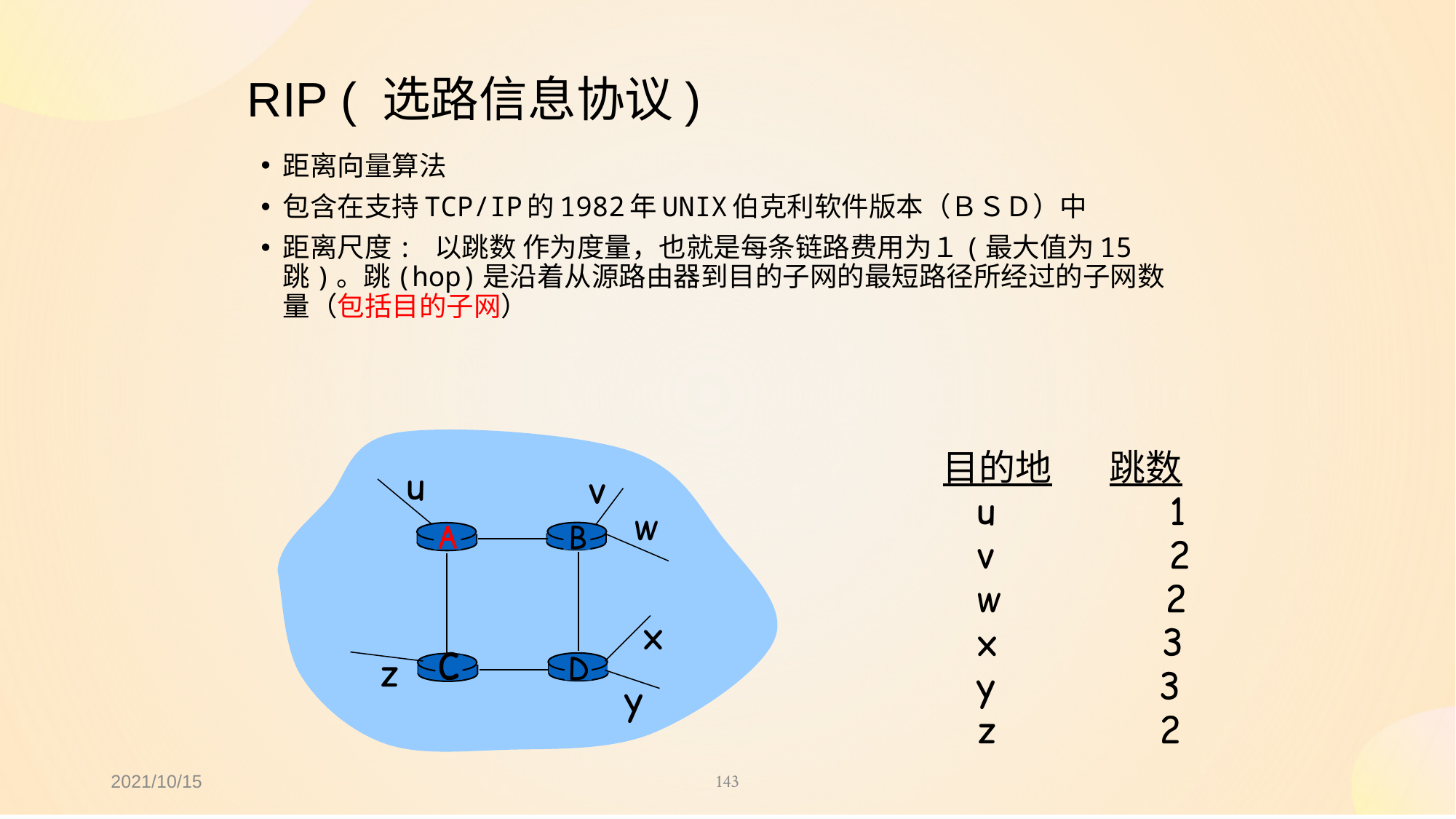

# RIP ( 选路信息协议)
距离向量算法
包含在支持TCP/IP的1982年UNIX伯克利软件版本（ＢＳＤ）中
距离尺度: 以跳数 作为度量，也就是每条链路费用为１(最大值为15跳)。跳(hop)是沿着从源路由器到目的子网的最短路径所经过的子网数量（包括目的子网）

u
v

w
A
B

x

C
D
z

y
    目的地       跳数
      u                1
      v                2
      w               2
      x               3
      y               3
      z               2

2021/10/15
143